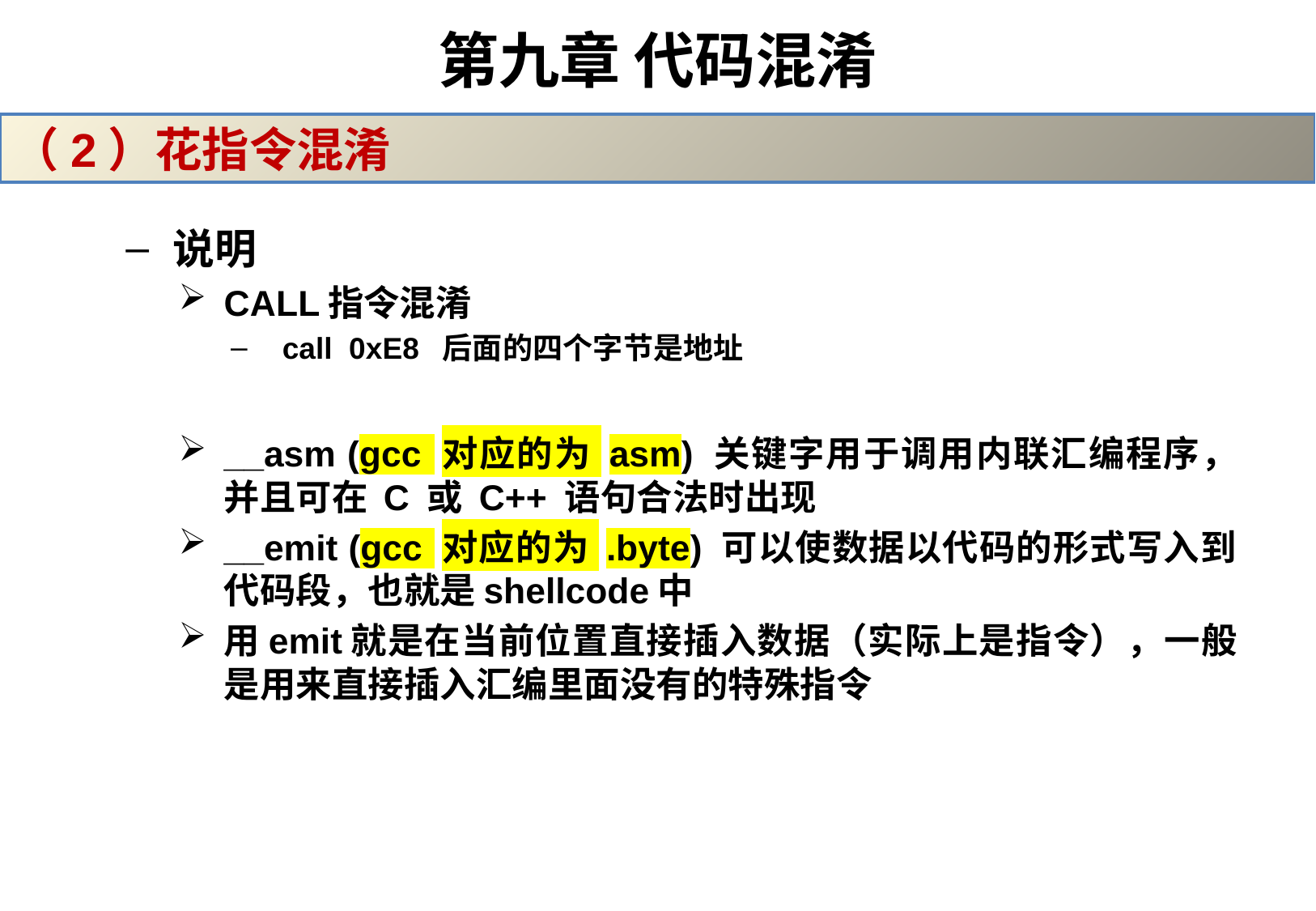

# 第九章 代码混淆
（2）花指令混淆
说明
CALL指令混淆
call  0xE8  后面的四个字节是地址

__asm (gcc 对应的为 asm) 关键字用于调用内联汇编程序，并且可在 C 或 C++ 语句合法时出现
__emit (gcc 对应的为 .byte) 可以使数据以代码的形式写入到代码段，也就是shellcode中
用emit就是在当前位置直接插入数据（实际上是指令），一般是用来直接插入汇编里面没有的特殊指令